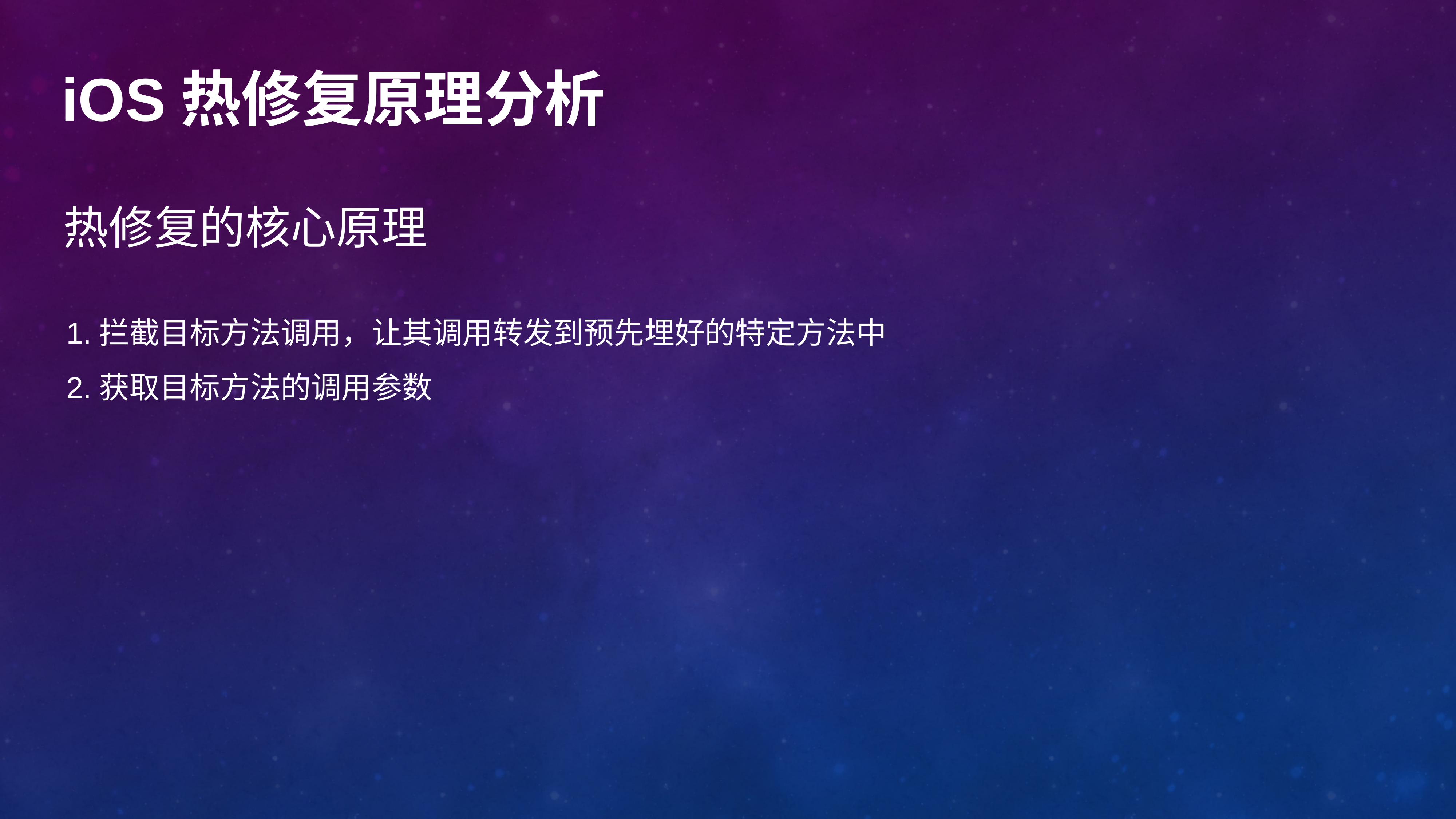

#
iOS热修复原理分析
热修复的核心原理
1.拦截目标方法调用，让其调用转发到预先埋好的特定方法中
2.获取目标方法的调用参数